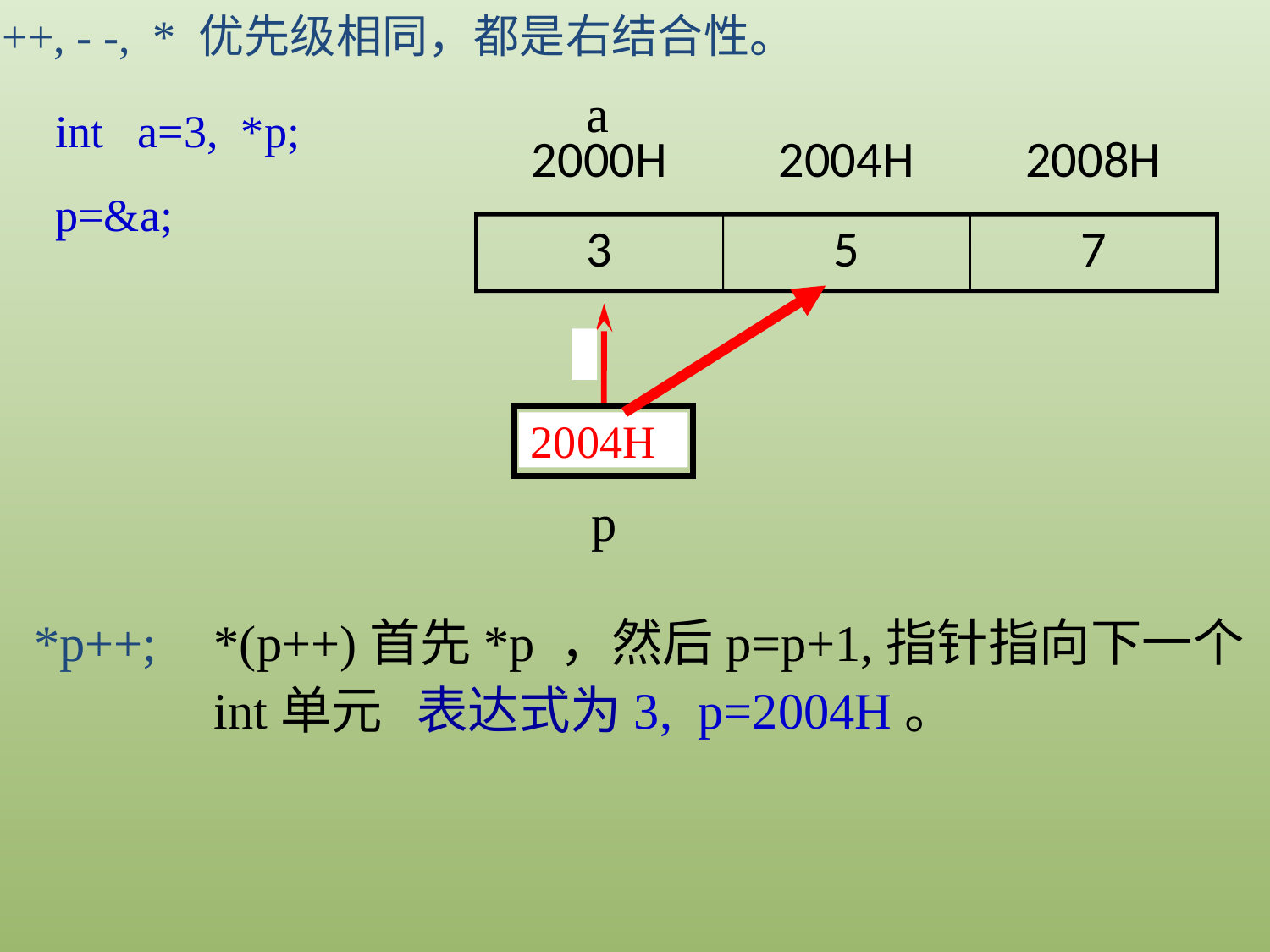

++, - -,  * 优先级相同，都是右结合性。
a
2000H

2004H

2008H

3

5

7

&a
p
int   a=3,  *p;
p=&a;

2004H
*p++;
*(p++)首先*p ，然后p=p+1,指针指向下一个int单元   表达式为3,  p=2004H。
424